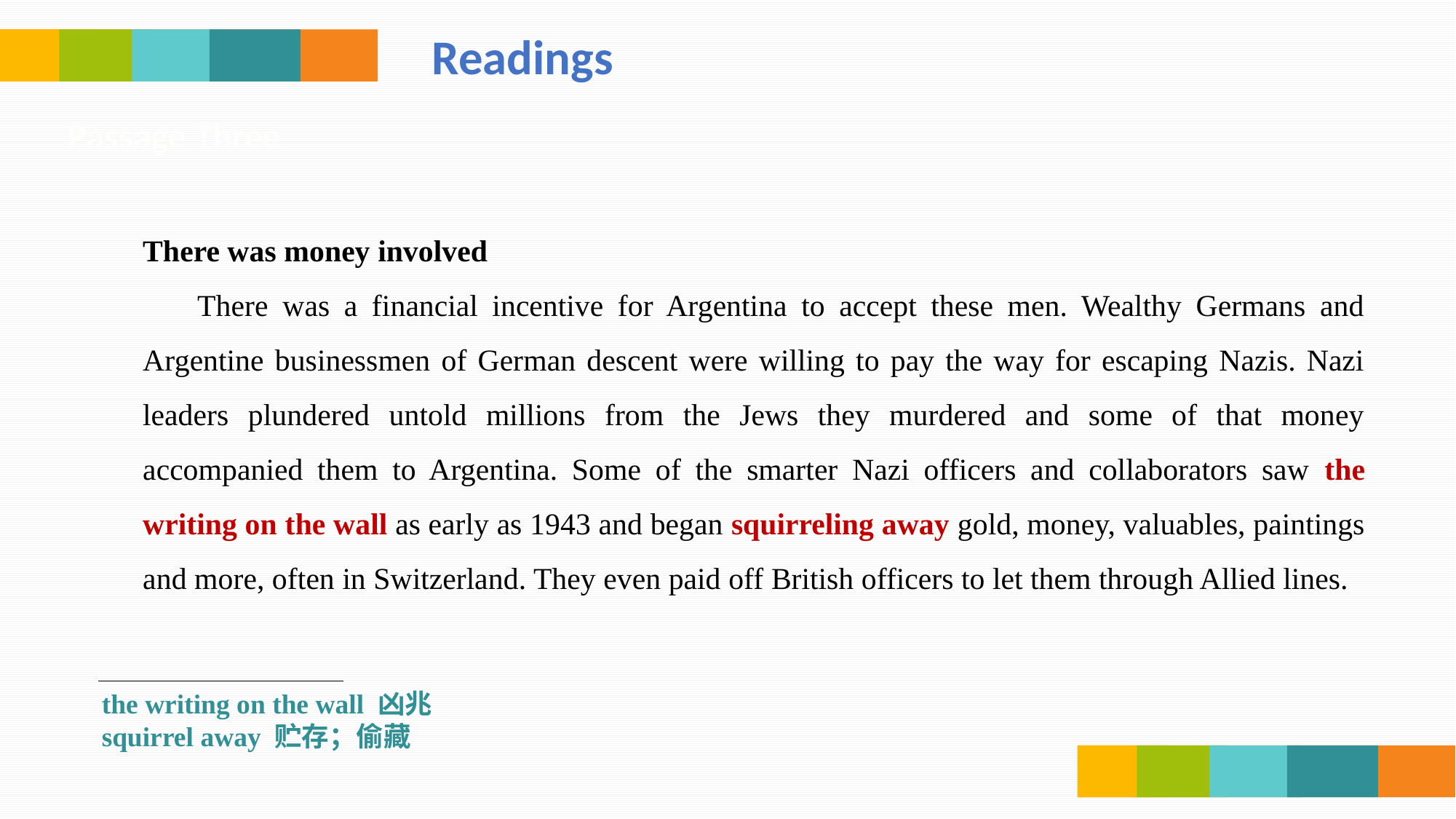

Readings

Passage Three
There was money involved
There was a financial incentive for Argentina to accept these men. Wealthy Germans and Argentine businessmen of German descent were willing to pay the way for escaping Nazis. Nazi leaders plundered untold millions from the Jews they murdered and some of that money accompanied them to Argentina. Some of the smarter Nazi officers and collaborators saw the writing on the wall as early as 1943 and began squirreling away gold, money, valuables, paintings and more, often in Switzerland. They even paid off British officers to let them through Allied lines.

the writing on the wall 凶兆
squirrel away 贮存；偷藏